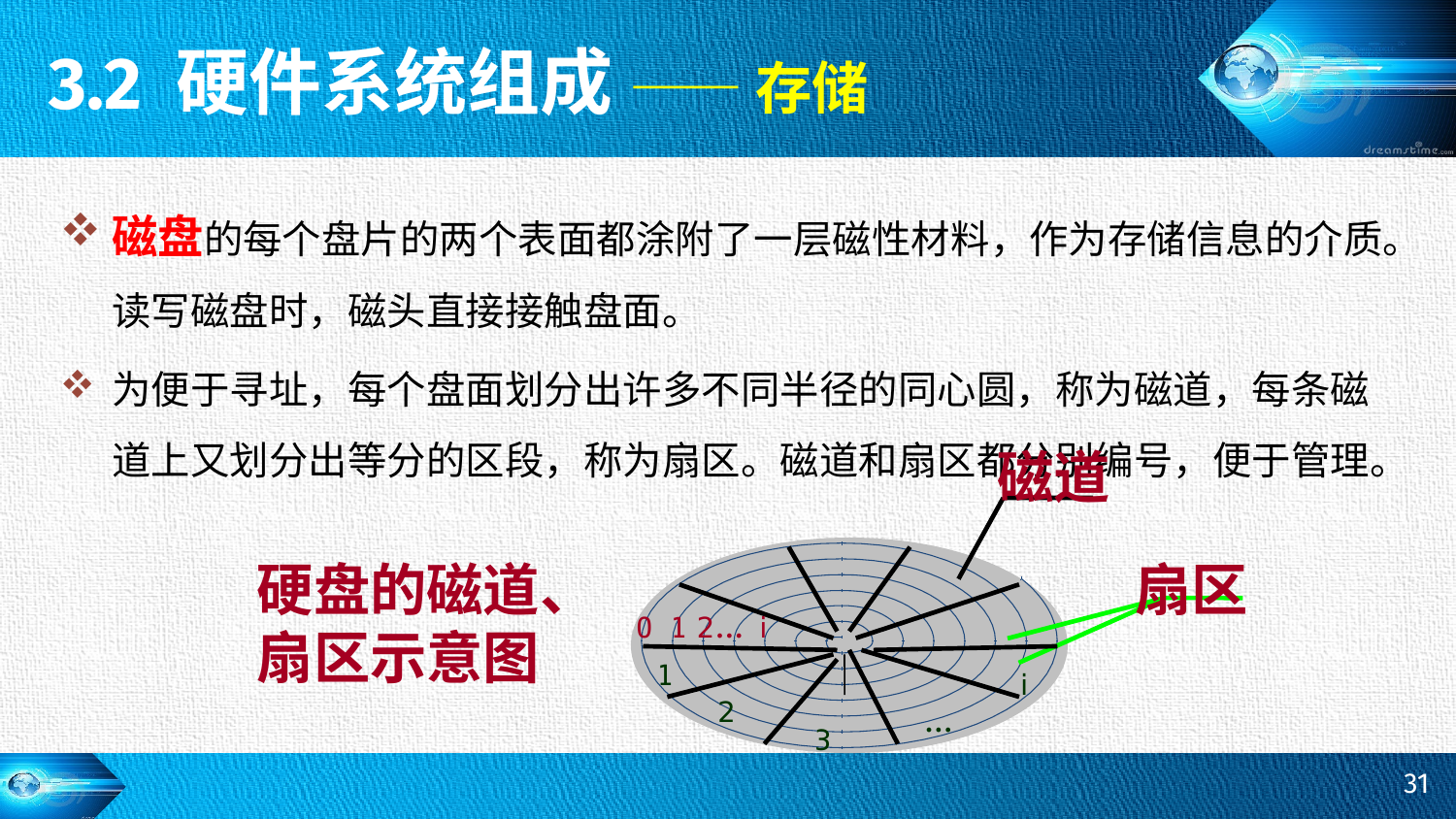

3.2 硬件系统组成 —— 存储
磁盘的每个盘片的两个表面都涂附了一层磁性材料，作为存储信息的介质。读写磁盘时，磁头直接接触盘面。
为便于寻址，每个盘面划分出许多不同半径的同心圆，称为磁道，每条磁道上又划分出等分的区段，称为扇区。磁道和扇区都分别编号，便于管理。
磁道

硬盘的磁道、扇区示意图
扇区

0  1 2…  i

1

i
2
…
3
31